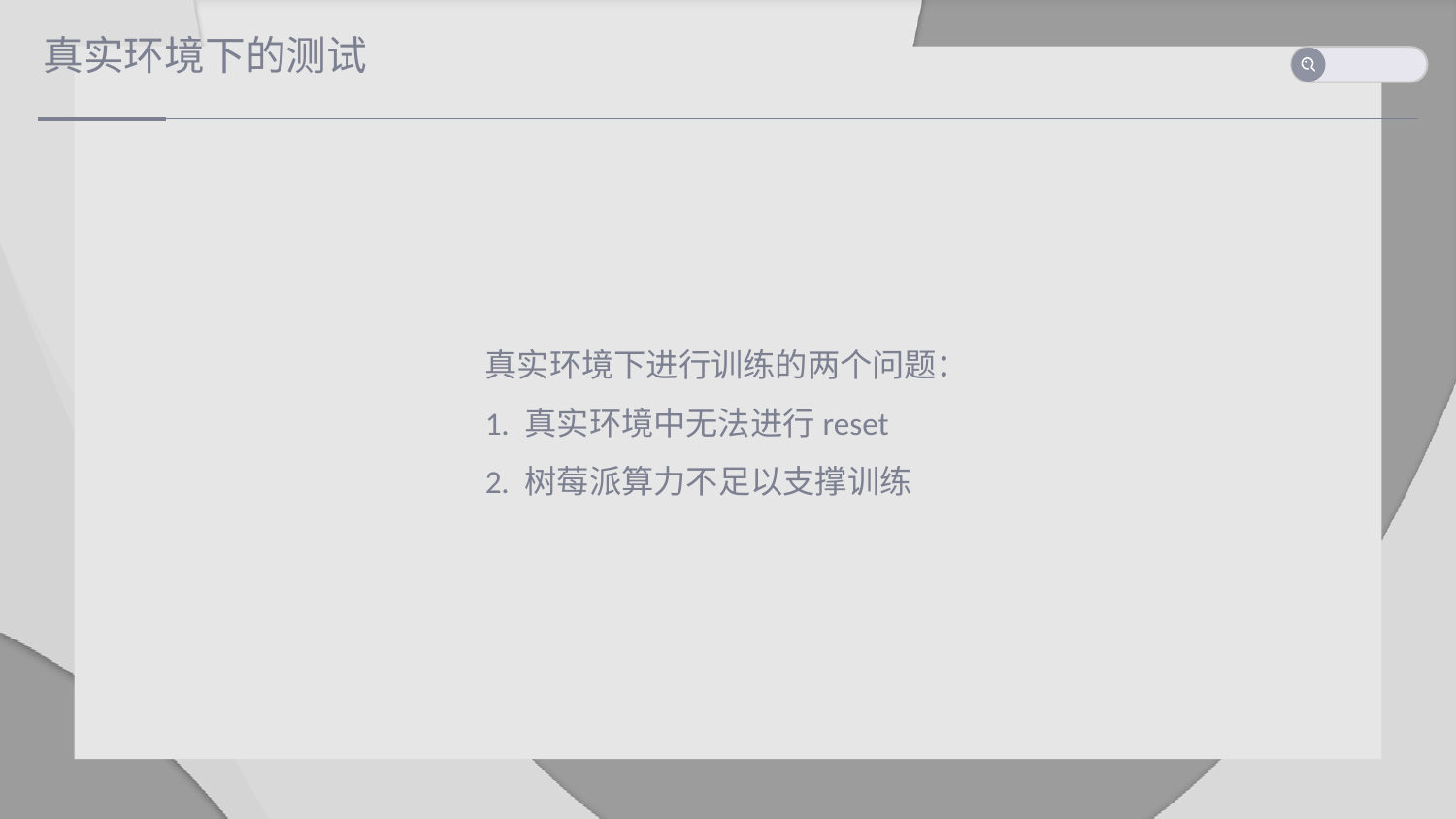

真实环境下的测试
真实环境下进行训练的两个问题：
1. 真实环境中无法进行reset
2. 树莓派算力不足以支撑训练